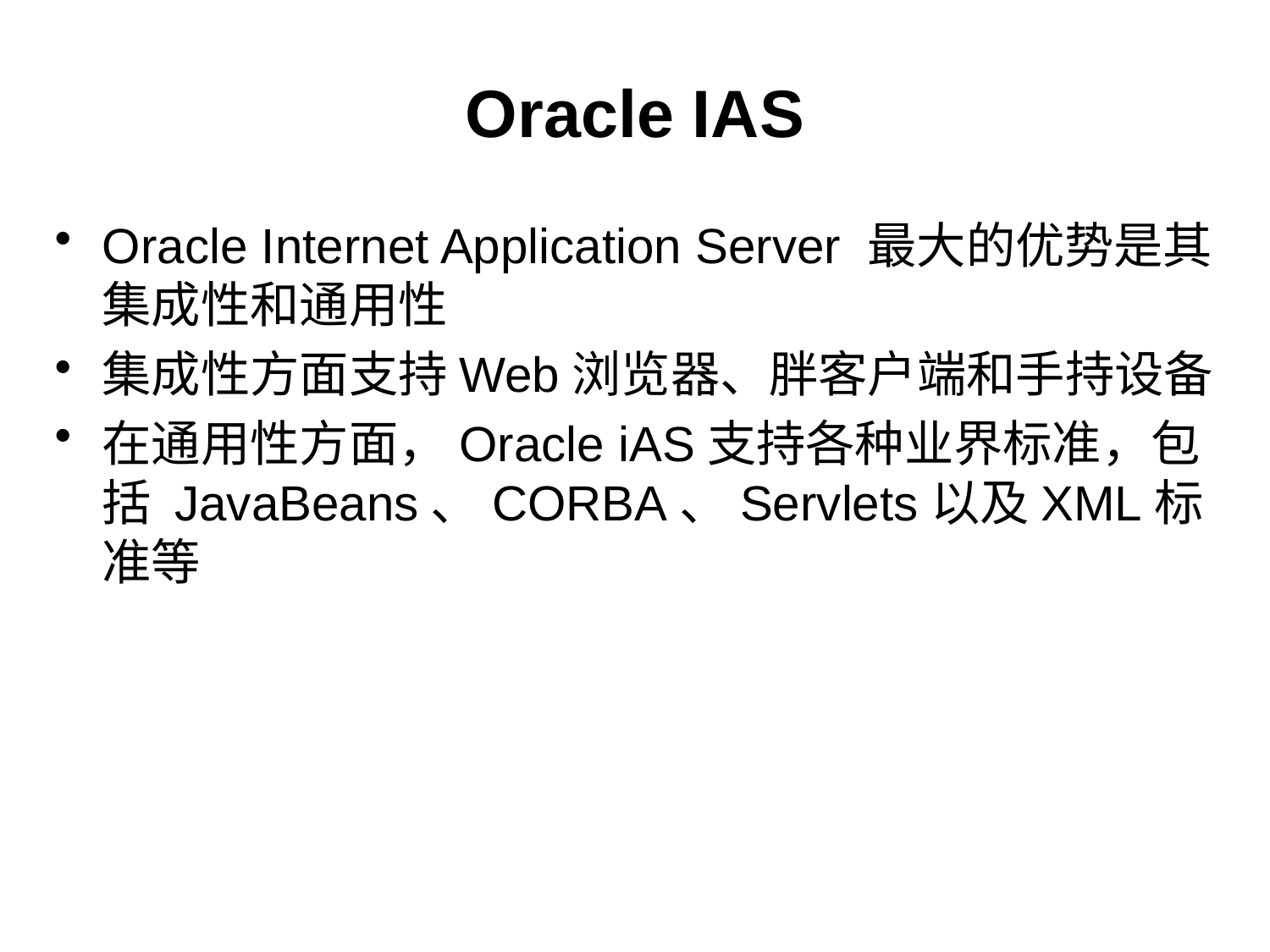

# Oracle IAS
Oracle Internet Application Server 最大的优势是其集成性和通用性
集成性方面支持Web浏览器、胖客户端和手持设备
在通用性方面，Oracle iAS支持各种业界标准，包括 JavaBeans、CORBA、Servlets以及XML标准等